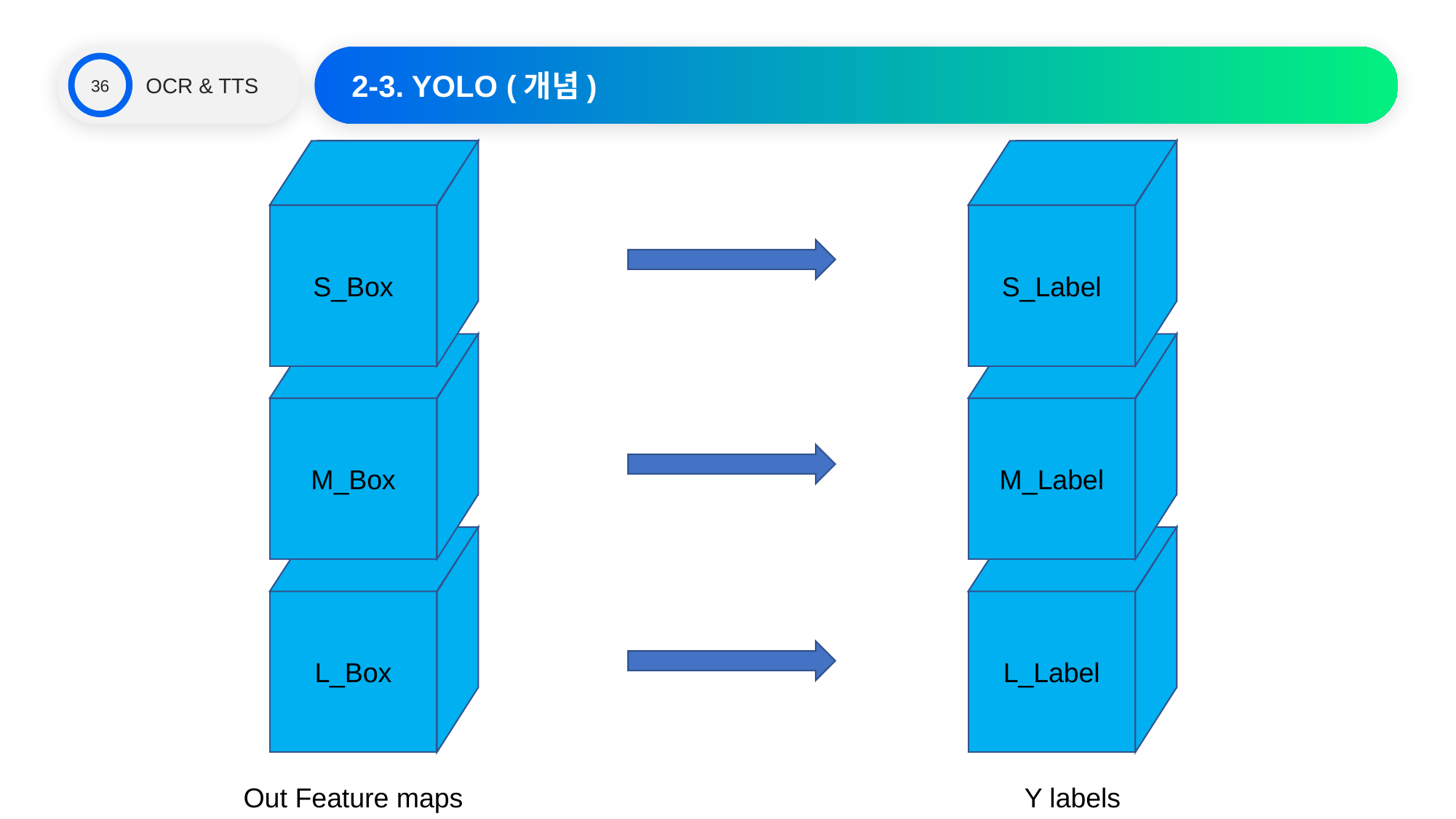

OCR & TTS
2-3. YOLO (개념)
36

S_Box

S_Label

M_Box

M_Label

L_Box

L_Label

Out Feature maps
Y labels